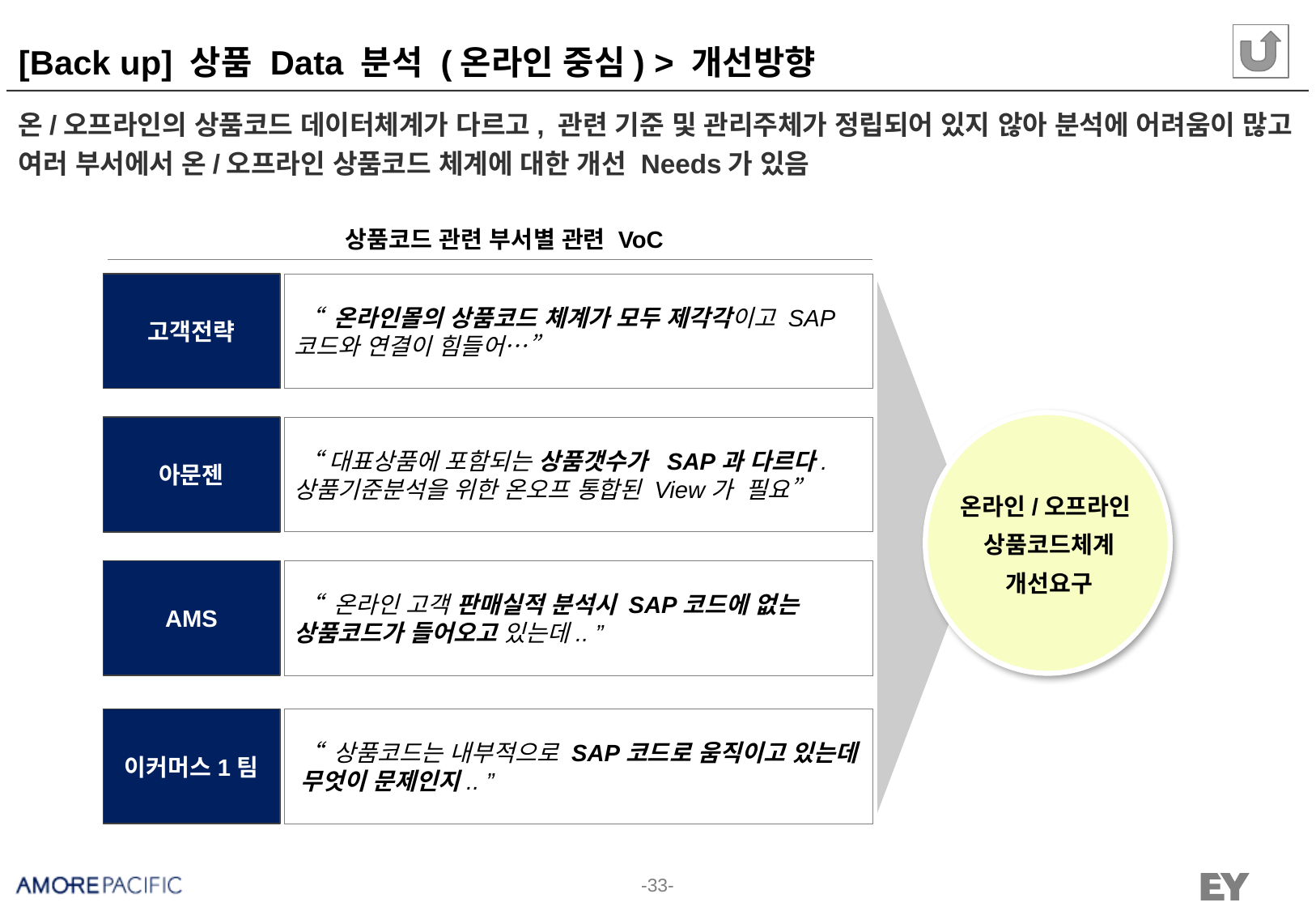

# [Back up] 상품 Data 분석 (온라인 중심) > 개선방향

온/오프라인의 상품코드 데이터체계가 다르고, 관련 기준 및 관리주체가 정립되어 있지 않아 분석에 어려움이 많고 여러 부서에서 온/오프라인 상품코드 체계에 대한 개선 Needs가 있음
상품코드 관련 부서별 관련 VoC
고객전략
 “ 온라인몰의 상품코드 체계가 모두 제각각이고 SAP코드와 연결이 힘들어…”

아문젠
 “대표상품에 포함되는 상품갯수가  SAP과 다르다. 상품기준분석을 위한 온오프 통합된 View가  필요”
온라인/오프라인
상품코드체계
개선요구
AMS
 “ 온라인 고객 판매실적 분석시 SAP코드에 없는 상품코드가 들어오고 있는데.. ”
이커머스1팀
 “ 상품코드는 내부적으로 SAP코드로 움직이고 있는데  무엇이 문제인지.. ”